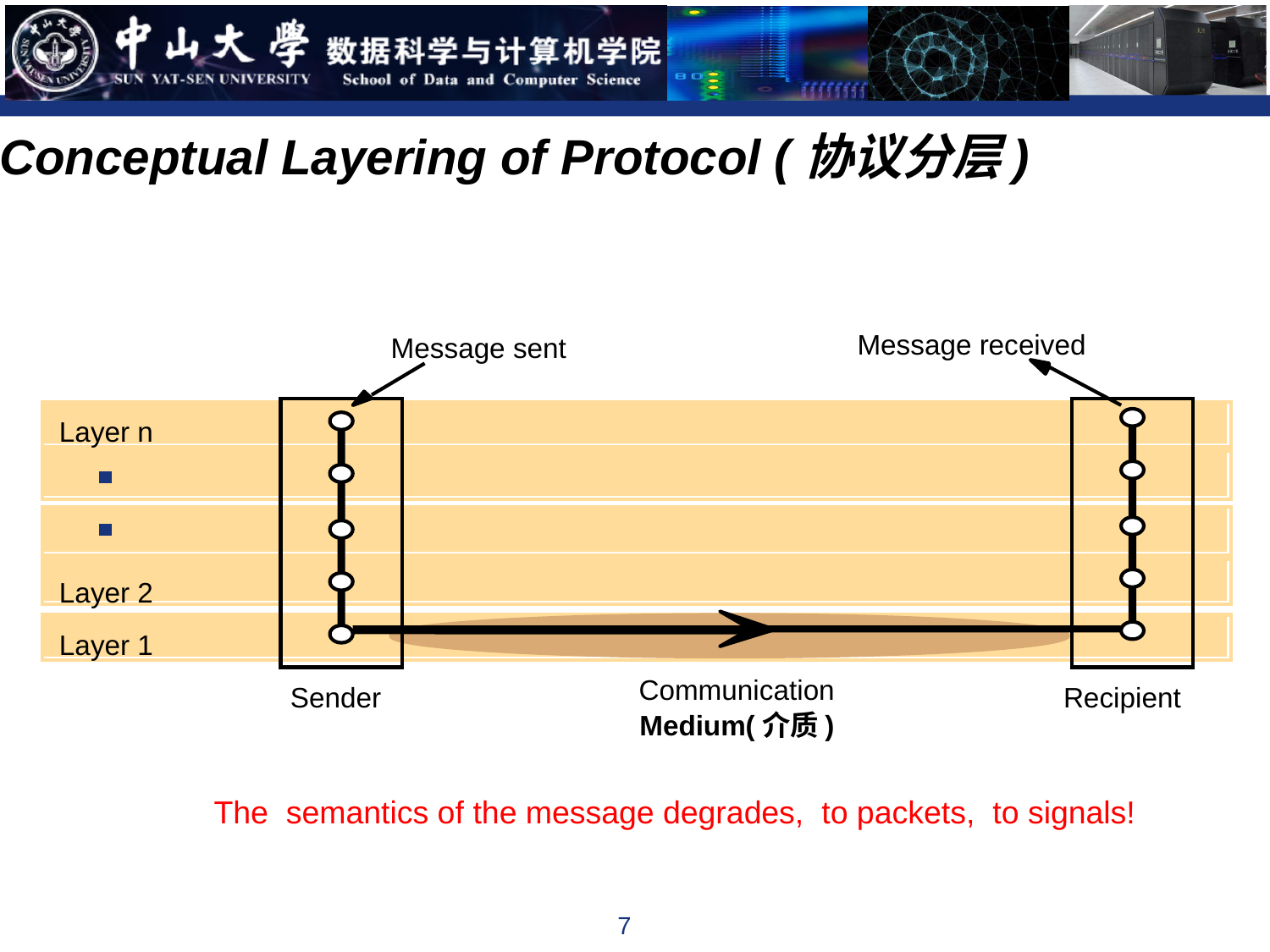

Conceptual Layering of Protocol (协议分层)
Message received
Message sent

Layer n

Layer 2

Layer 1

Communication
Sender
Recipient
Medium(介质)
The  semantics of the message degrades,  to packets,  to signals!
7